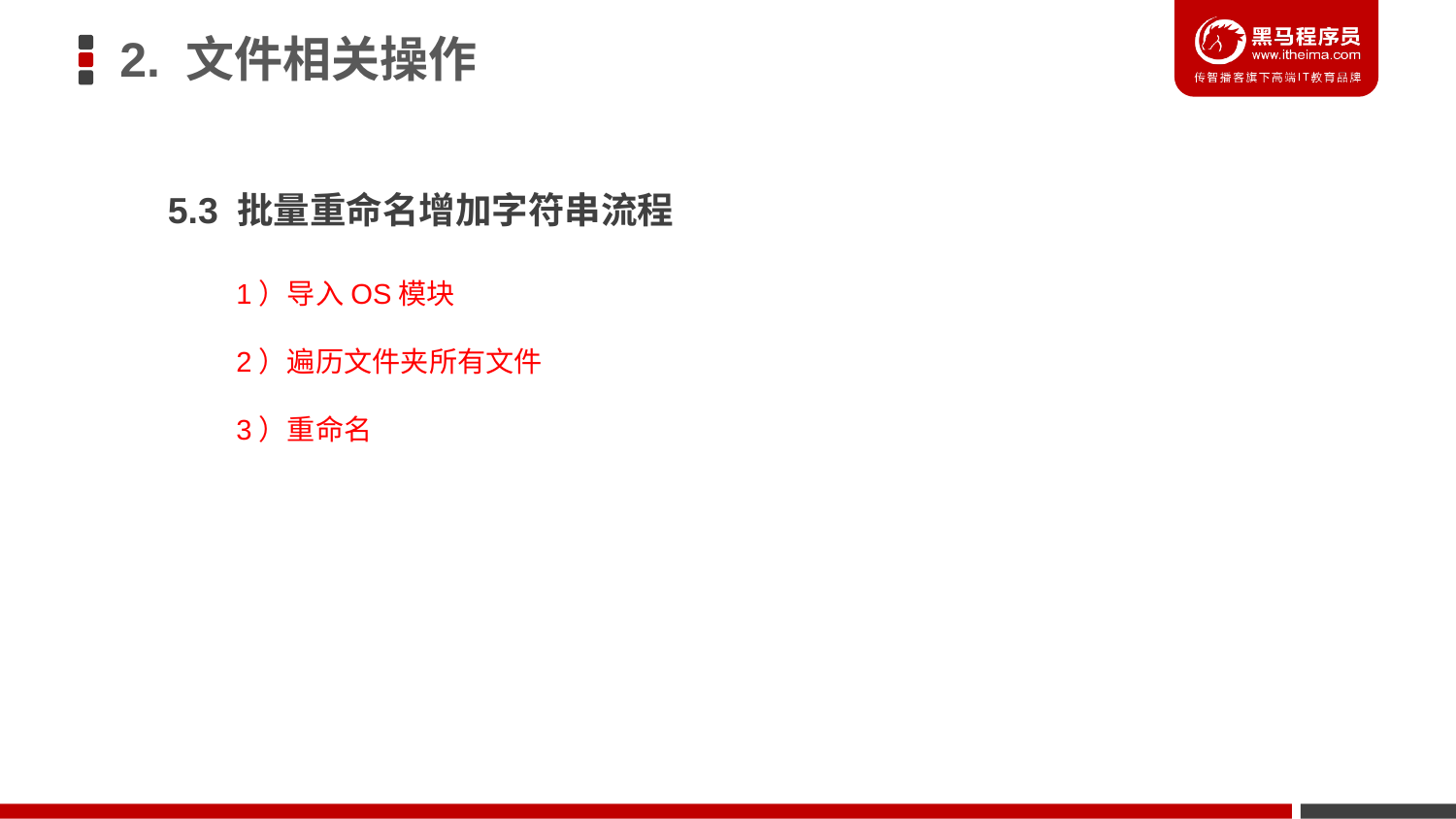

2. 文件相关操作
 5.3 批量重命名增加字符串流程
1）导入OS模块

2）遍历文件夹所有文件

3）重命名